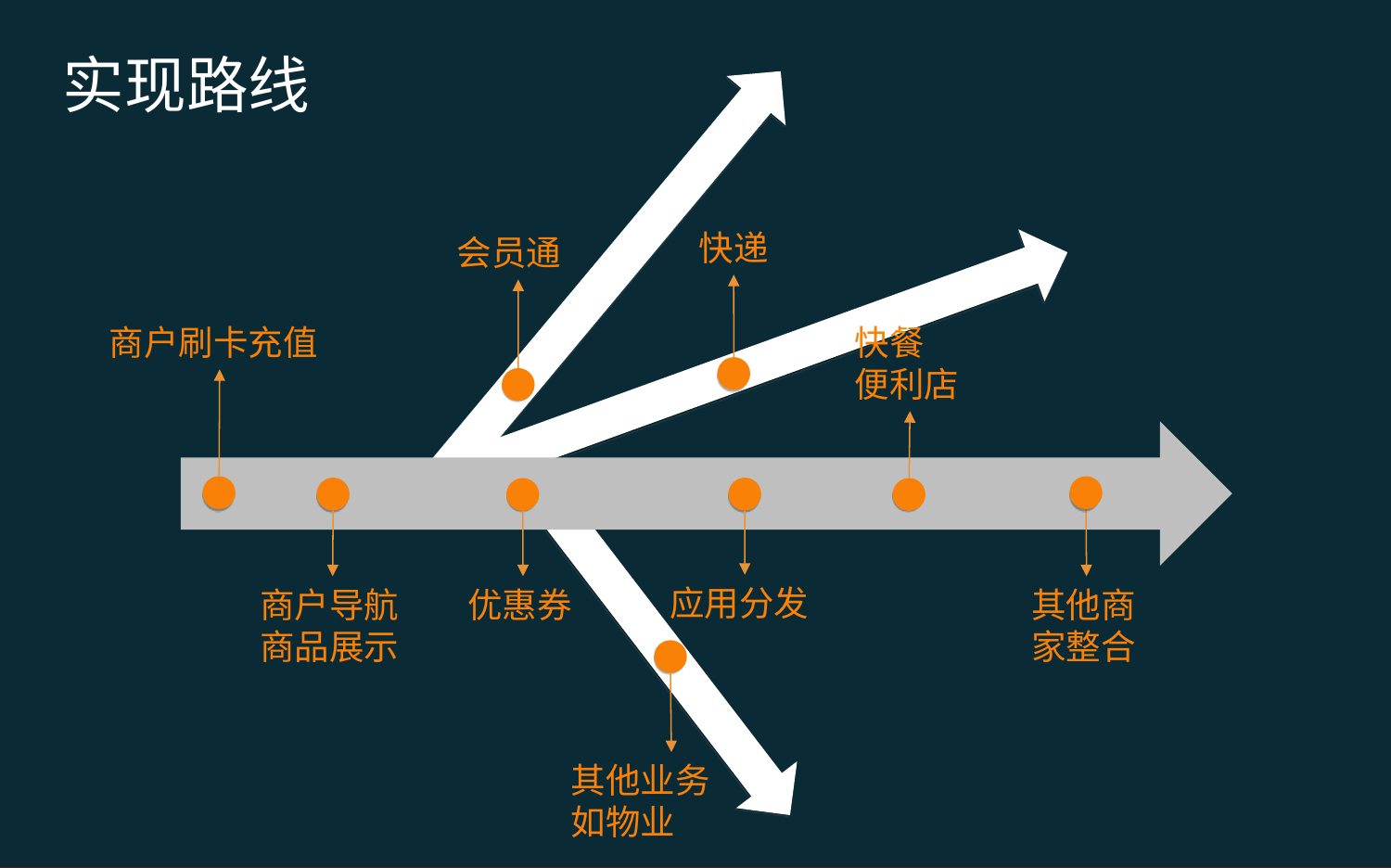

实现路线
快递
会员通

商户刷卡充值
快餐
便利店

应用分发
商户导航
商品展示
优惠券
其他商家整合

其他业务
如物业